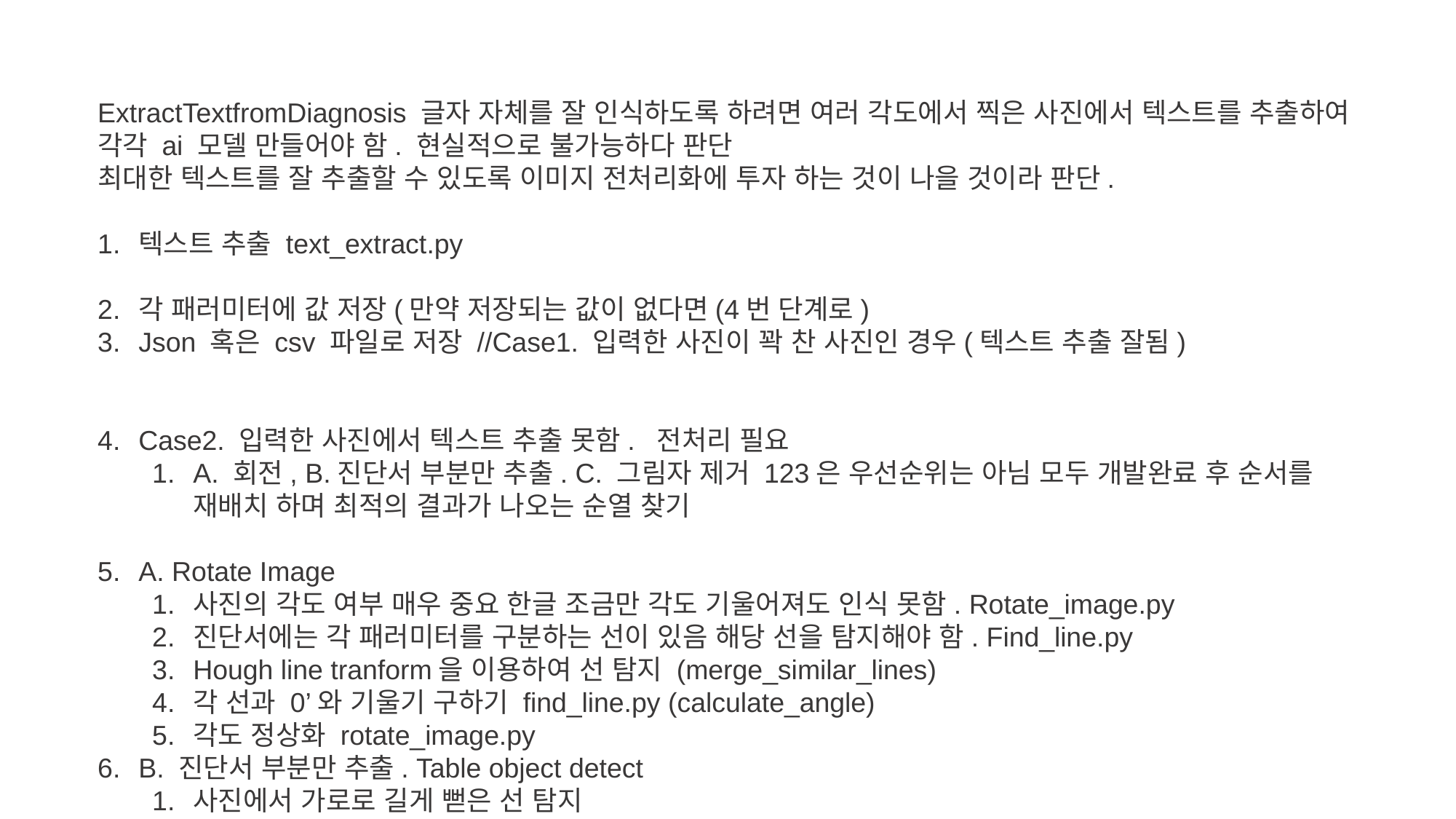

해당 내용은 발표에서 제외

ExtractTextfromDiagnosis 글자 자체를 잘 인식하도록 하려면 여러 각도에서 찍은 사진에서 텍스트를 추출하여 각각 ai 모델 만들어야 함. 현실적으로 불가능하다 판단
최대한 텍스트를 잘 추출할 수 있도록 이미지 전처리화에 투자 하는 것이 나을 것이라 판단.

텍스트 추출 text_extract.py

각 패러미터에 값 저장(만약 저장되는 값이 없다면(4번 단계로)
Json 혹은 csv 파일로 저장 //Case1. 입력한 사진이 꽉 찬 사진인 경우(텍스트 추출 잘됨)

Case2. 입력한 사진에서 텍스트 추출 못함.  전처리 필요
A. 회전, B.진단서 부분만 추출. C. 그림자 제거 123은 우선순위는 아님 모두 개발완료 후 순서를 재배치 하며 최적의 결과가 나오는 순열 찾기

A. Rotate Image
사진의 각도 여부 매우 중요 한글 조금만 각도 기울어져도 인식 못함. Rotate_image.py
진단서에는 각 패러미터를 구분하는 선이 있음 해당 선을 탐지해야 함. Find_line.py
Hough line tranform을 이용하여 선 탐지 (merge_similar_lines)
각 선과 0’와 기울기 구하기 find_line.py (calculate_angle)
각도 정상화 rotate_image.py
B. 진단서 부분만 추출. Table object detect
사진에서 가로로 길게 뻗은 선 탐지
Hough line tranform을 이용하여 선 탐지 (merge_similar_lines)
1번 가로선과 2번 가로선을 연결하는 세로선 구성
Object = 하나의 직사각형에는 사진에서 촬영된 진단서의 특정 부분(한글 텍스트가 존재)
해당 objects 들을 새로운 파일로 임시 저장 및 텍스트 추출
C. 그림자 부분 . 작성 중